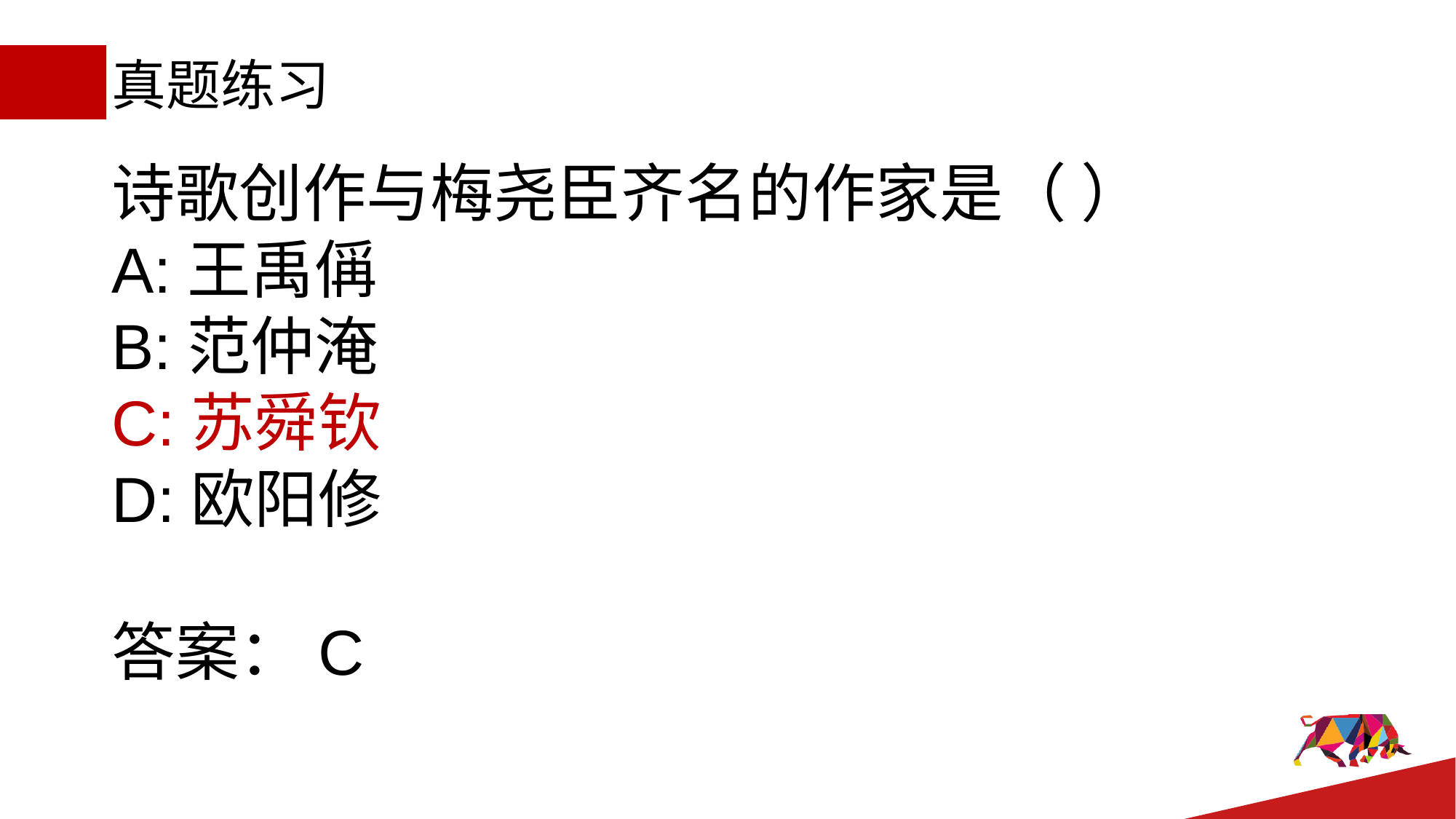

# 真题练习
诗歌创作与梅尧臣齐名的作家是（ ）
A:王禹偁
B:范仲淹
C:苏舜钦
D:欧阳修

答案：C